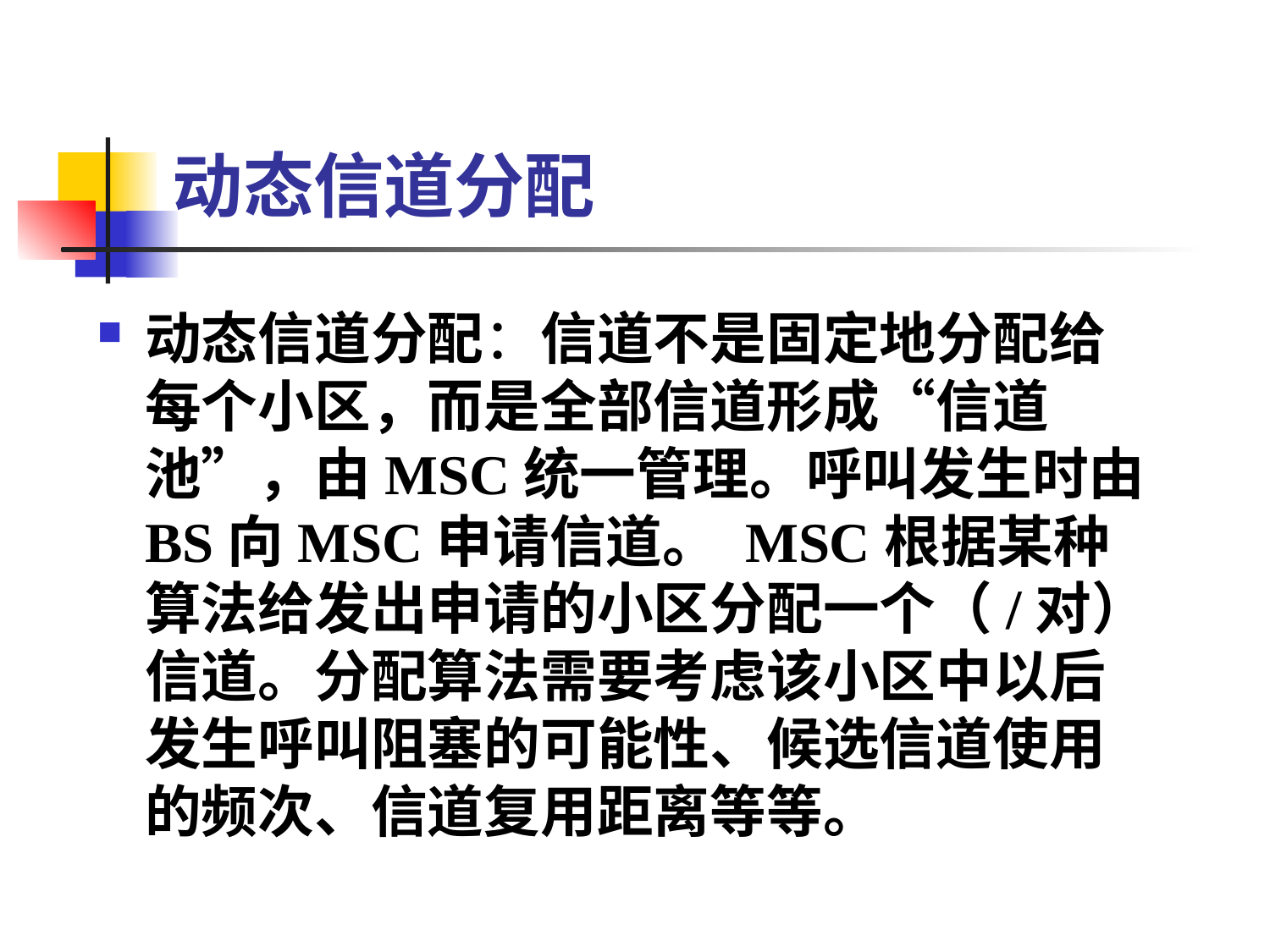

动态信道分配
动态信道分配：信道不是固定地分配给每个小区，而是全部信道形成“信道池”，由MSC统一管理。呼叫发生时由BS向MSC申请信道。 MSC根据某种算法给发出申请的小区分配一个（/对）信道。分配算法需要考虑该小区中以后发生呼叫阻塞的可能性、候选信道使用的频次、信道复用距离等等。